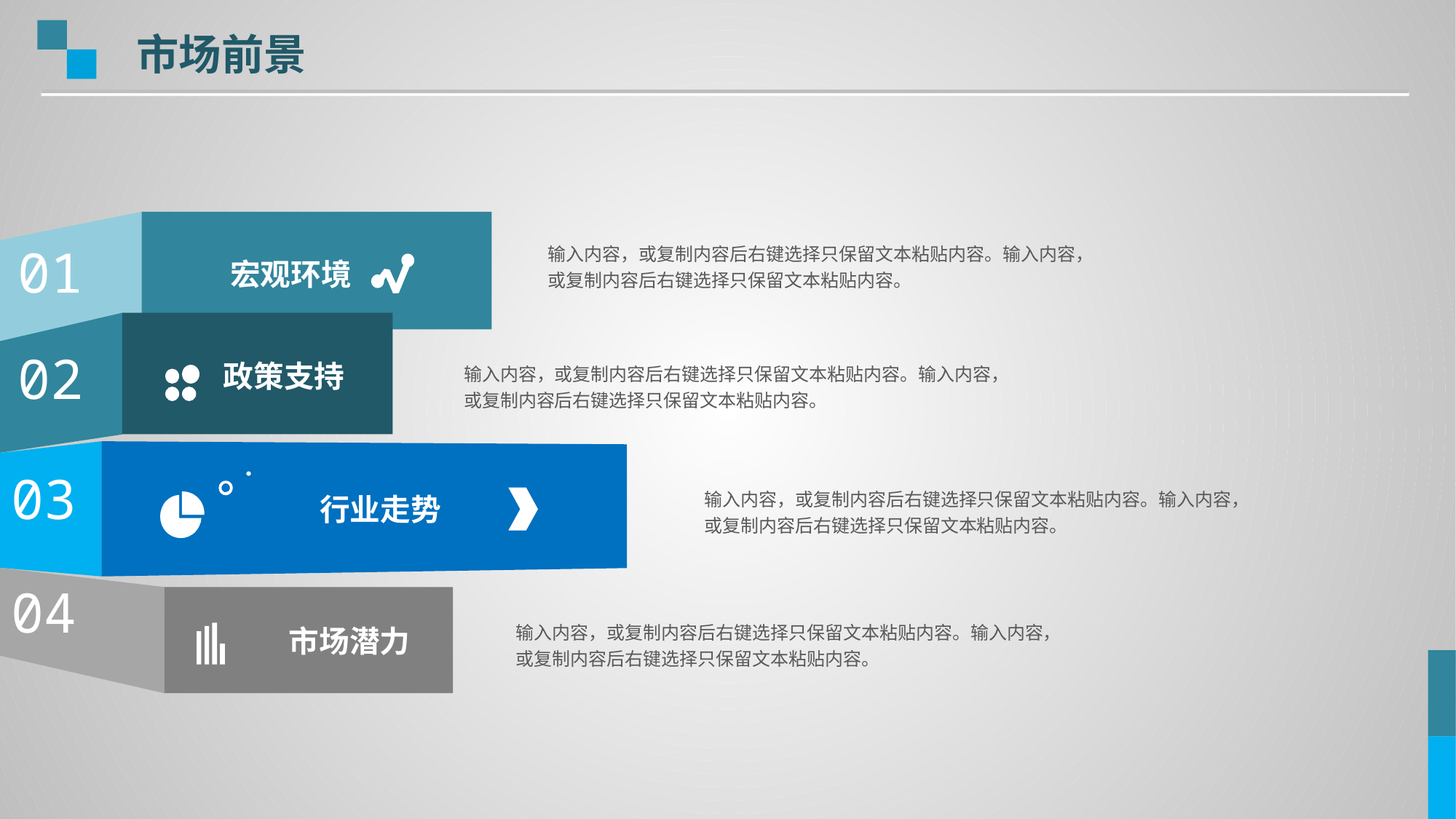

市场前景

01
宏观环境

输入内容，或复制内容后右键选择只保留文本粘贴内容。输入内容，或复制内容后右键选择只保留文本粘贴内容。

02
政策支持

输入内容，或复制内容后右键选择只保留文本粘贴内容。输入内容，或复制内容后右键选择只保留文本粘贴内容。

03

行业走势

输入内容，或复制内容后右键选择只保留文本粘贴内容。输入内容，或复制内容后右键选择只保留文本粘贴内容。

04
市场潜力

输入内容，或复制内容后右键选择只保留文本粘贴内容。输入内容，或复制内容后右键选择只保留文本粘贴内容。